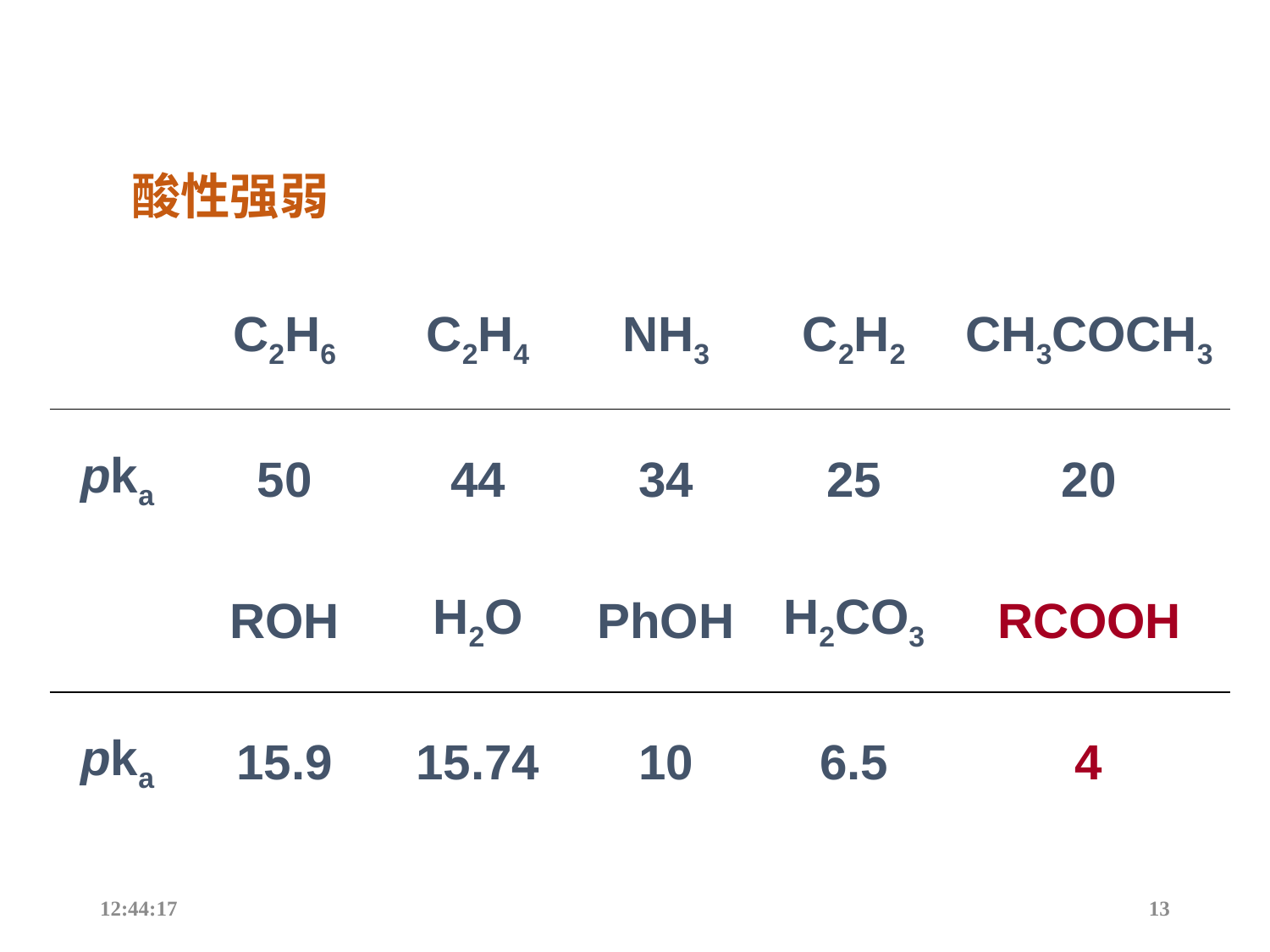

酸性强弱
|  | C2H6 | C2H4 | NH3 | C2H2 | CH3COCH3 |
| --- | --- | --- | --- | --- | --- |
| pka | 50 | 44 | 34 | 25 | 20 |
|  | ROH | H2O | PhOH | H2CO3 | RCOOH |
| pka | 15.9 | 15.74 | 10 | 6.5 | 4 |
12:44:17
13